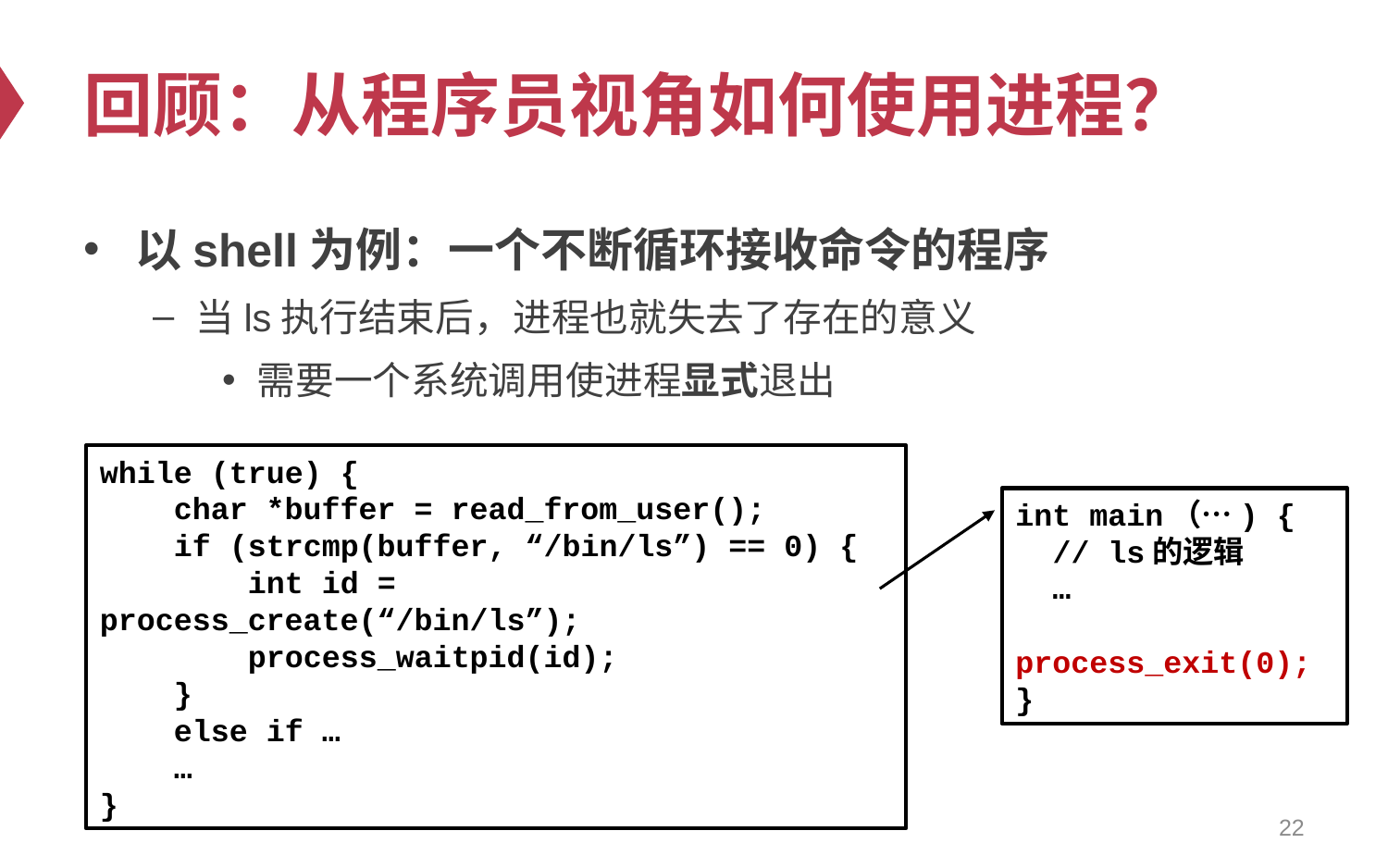

# 回顾：从程序员视角如何使用进程？
以shell为例：一个不断循环接收命令的程序
当ls执行结束后，进程也就失去了存在的意义
需要一个系统调用使进程显式退出
while (true) {
    char *buffer = read_from_user();
    if (strcmp(buffer, “/bin/ls”) == 0) {
        int id = process_create(“/bin/ls”);
        process_waitpid(id);
    }
    else if …
    …
}
int main（…) {
  // ls的逻辑
  …
  process_exit(0);
}
22